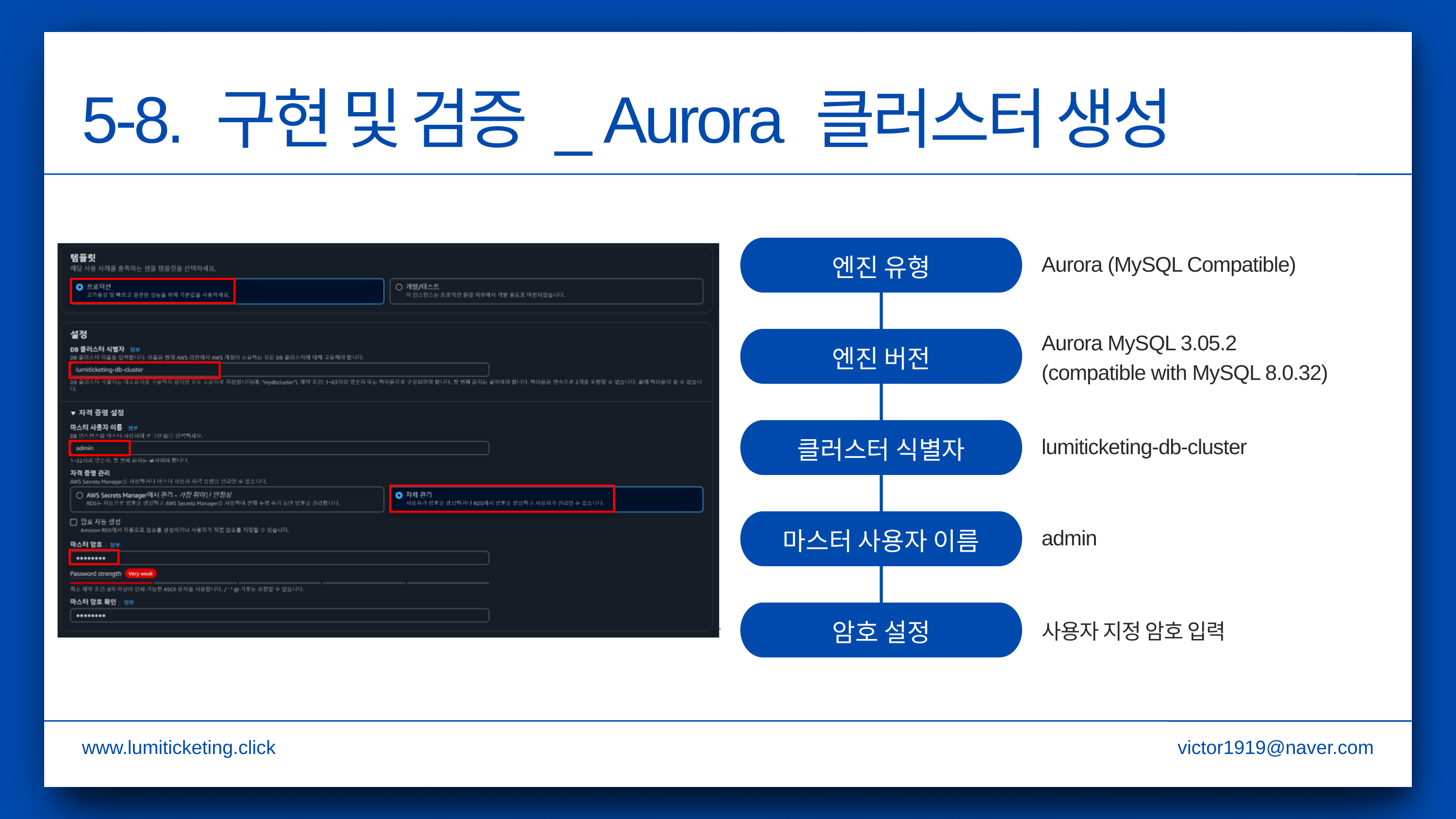

5-8. 구현 및 검증 _ Aurora 클러스터 생성

엔진 유형
Aurora (MySQL Compatible)

Aurora MySQL 3.05.2 (compatible with MySQL 8.0.32)

엔진 버전

클러스터 식별자
lumiticketing-db-cluster

마스터 사용자 이름
admin

암호 설정
사용자 지정 암호 입력

www.lumiticketing.click
victor1919@naver.com